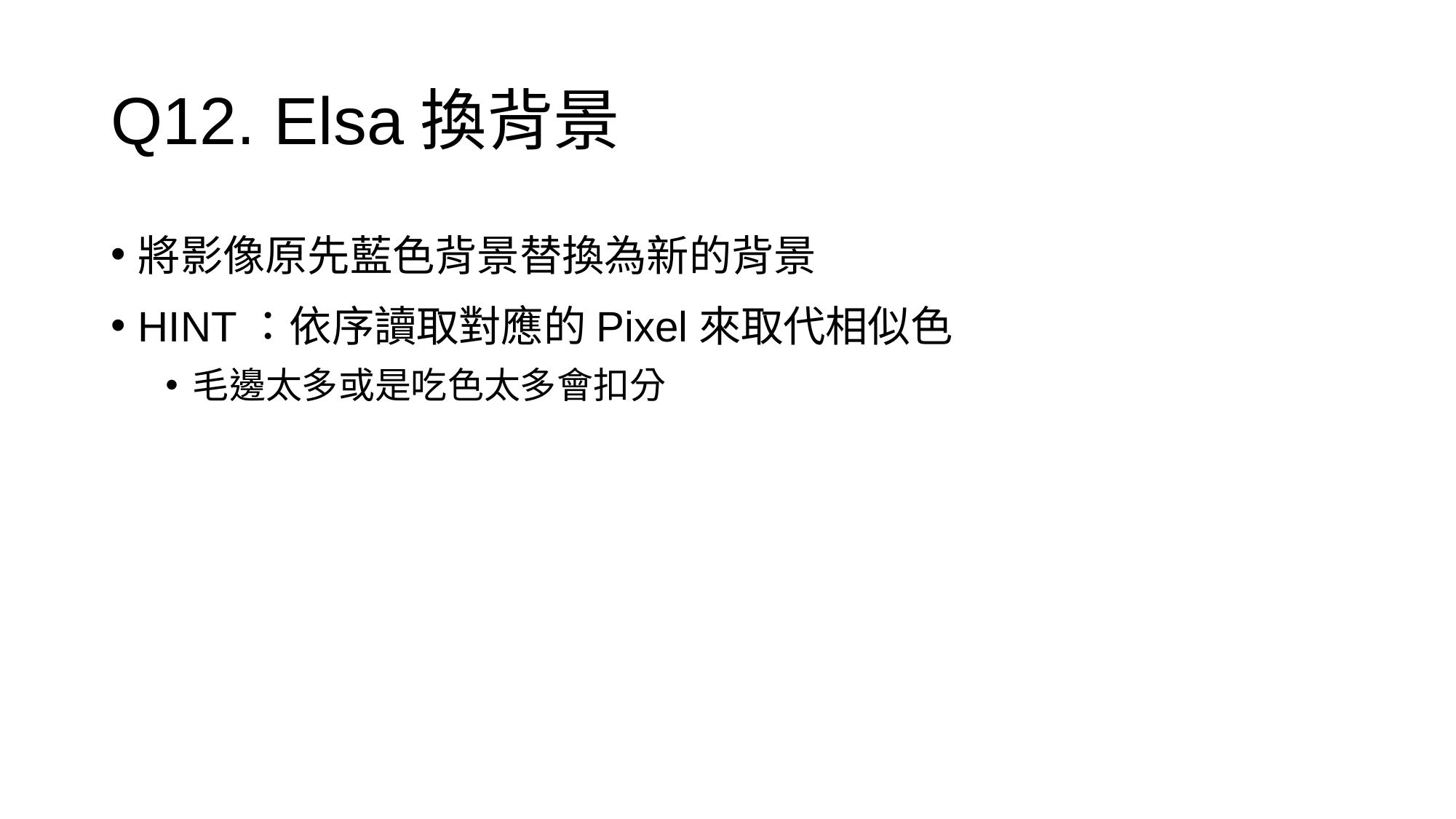

# Q12. Elsa換背景
將影像原先藍色背景替換為新的背景
HINT：依序讀取對應的Pixel來取代相似色
毛邊太多或是吃色太多會扣分